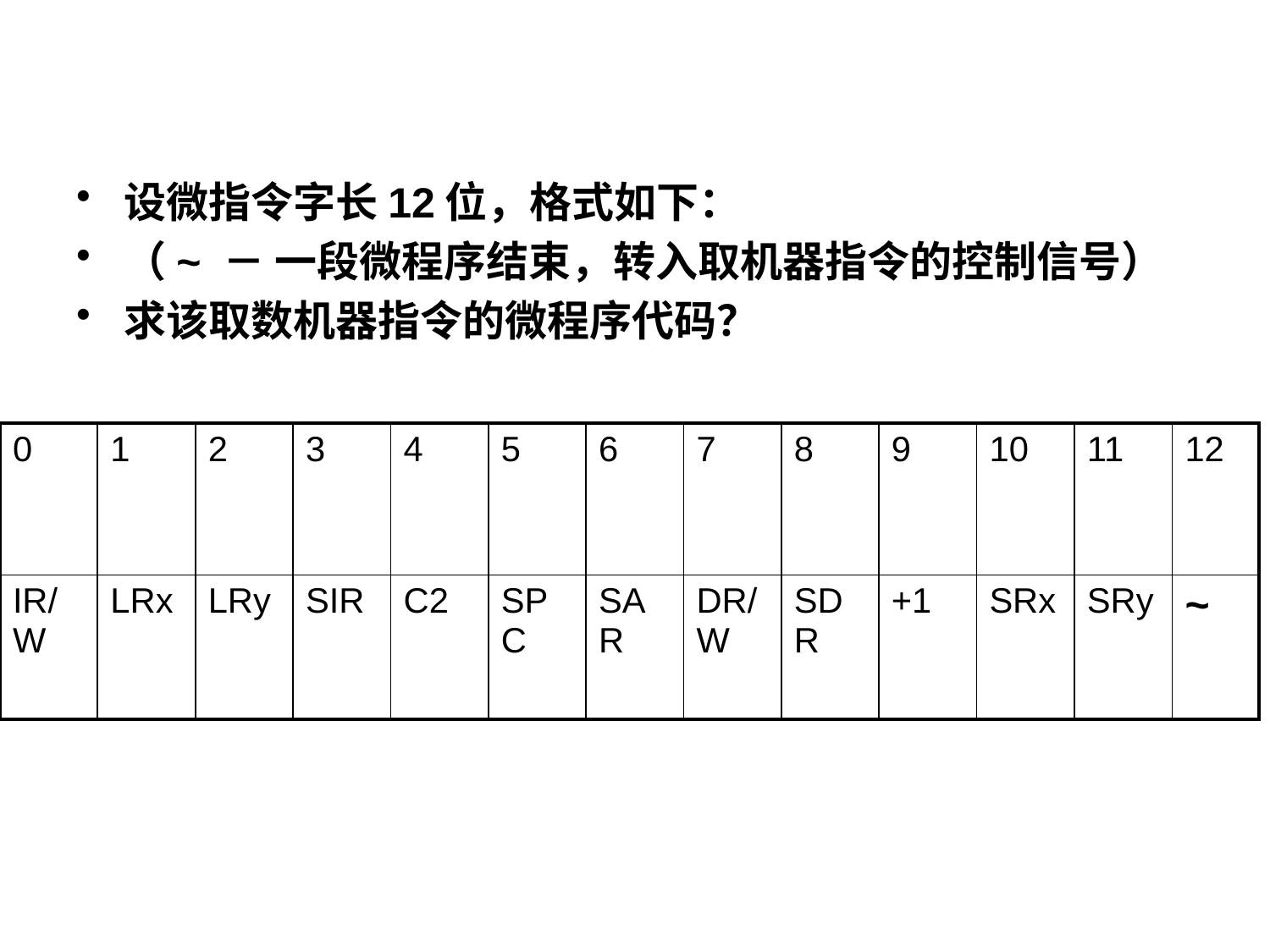

设微指令字长12位，格式如下：
（~ － 一段微程序结束，转入取机器指令的控制信号）
求该取数机器指令的微程序代码？
| 0 | 1 | 2 | 3 | 4 | 5 | 6 | 7 | 8 | 9 | 10 | 11 | 12 |
| --- | --- | --- | --- | --- | --- | --- | --- | --- | --- | --- | --- | --- |
| IR/W | LRx | LRy | SIR | C2 | SPC | SAR | DR/W | SDR | +1 | SRx | SRy | ~ |